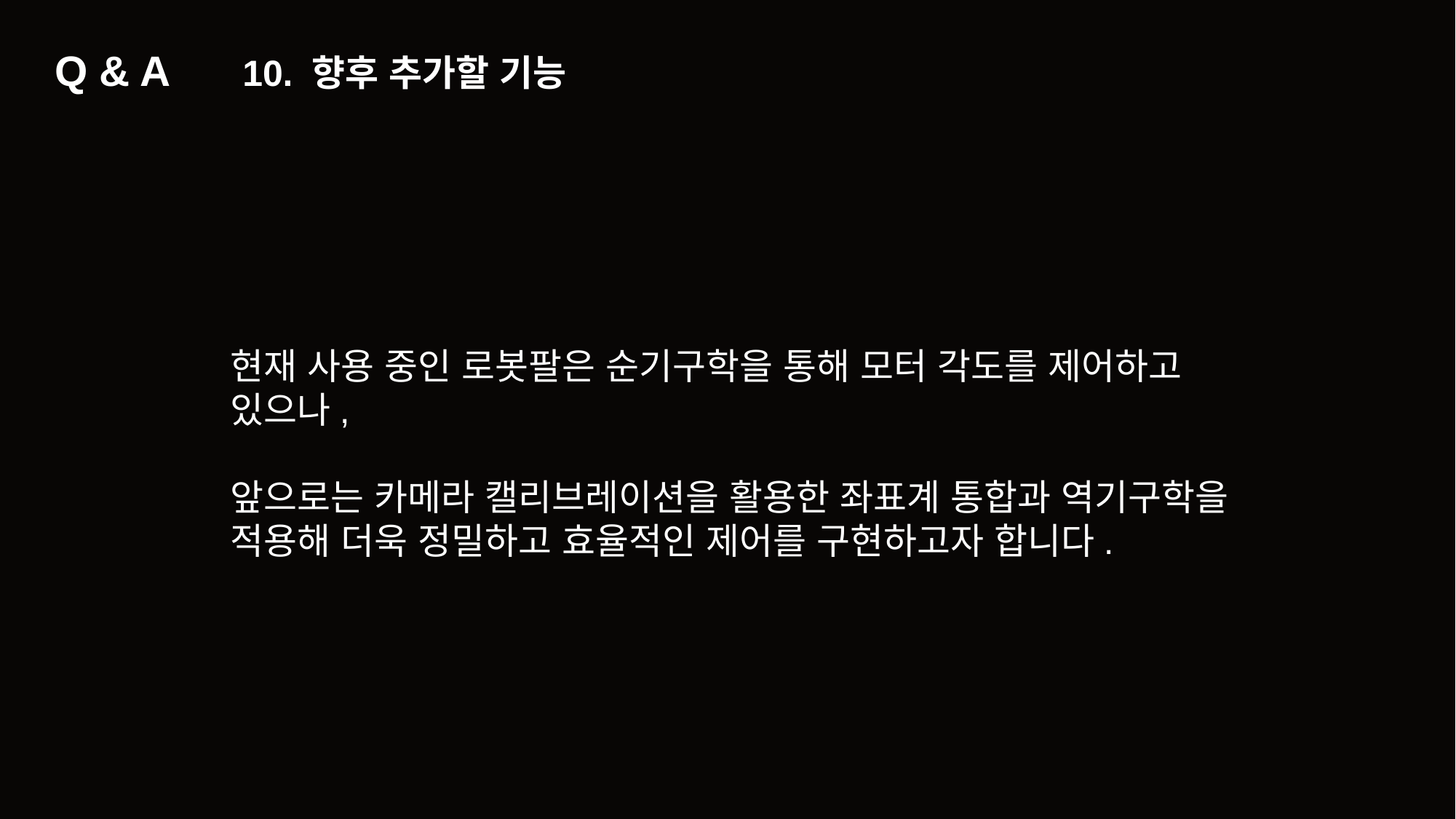

Q & A
10. 향후 추가할 기능
현재 사용 중인 로봇팔은 순기구학을 통해 모터 각도를 제어하고 있으나,

앞으로는 카메라 캘리브레이션을 활용한 좌표계 통합과 역기구학을 적용해 더욱 정밀하고 효율적인 제어를 구현하고자 합니다.